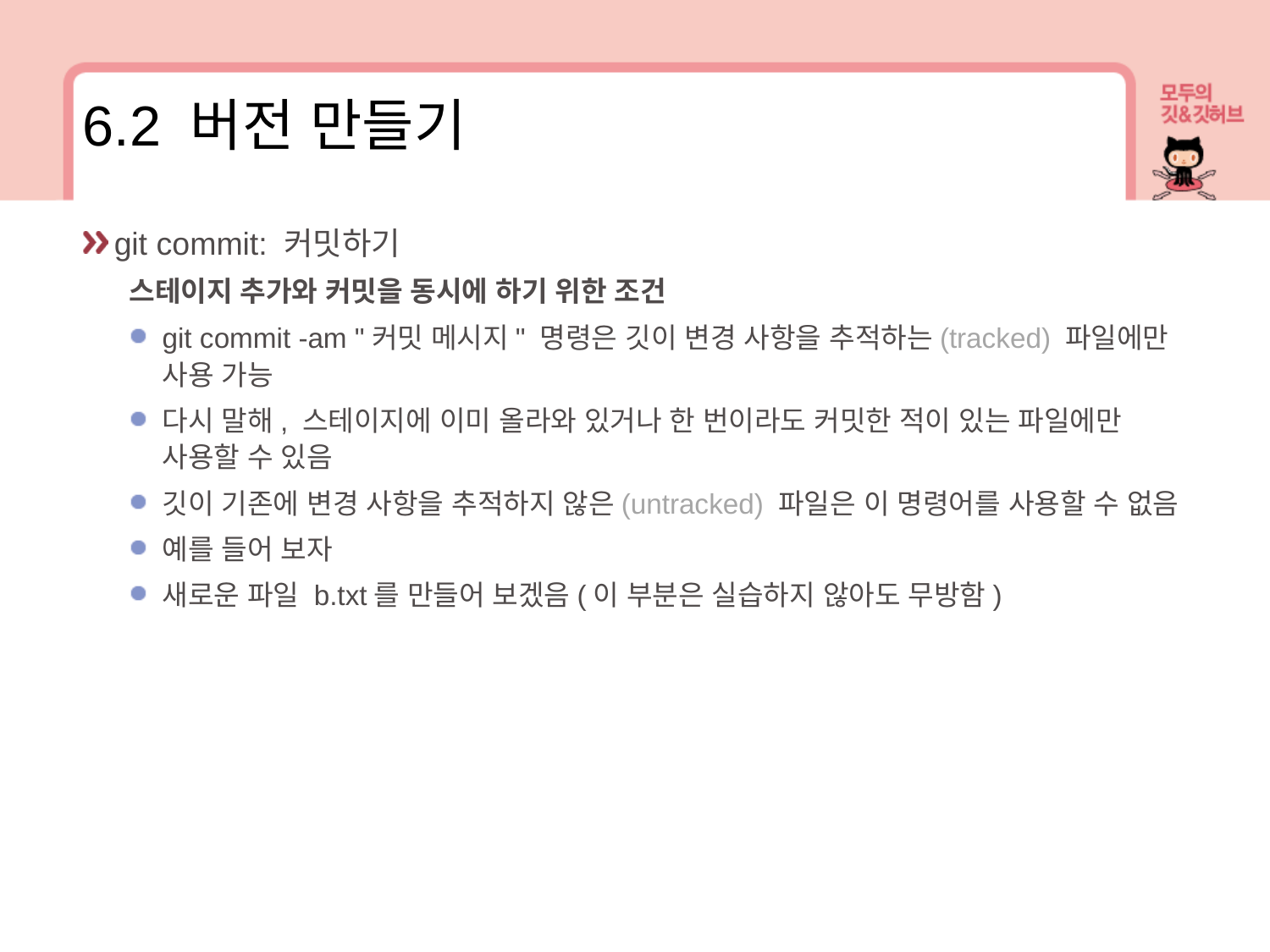

6.2 버전 만들기
git commit: 커밋하기
스테이지 추가와 커밋을 동시에 하기 위한 조건
git commit -am "커밋 메시지" 명령은 깃이 변경 사항을 추적하는(tracked) 파일에만 사용 가능
다시 말해, 스테이지에 이미 올라와 있거나 한 번이라도 커밋한 적이 있는 파일에만 사용할 수 있음
깃이 기존에 변경 사항을 추적하지 않은(untracked) 파일은 이 명령어를 사용할 수 없음
예를 들어 보자
새로운 파일 b.txt를 만들어 보겠음(이 부분은 실습하지 않아도 무방함)